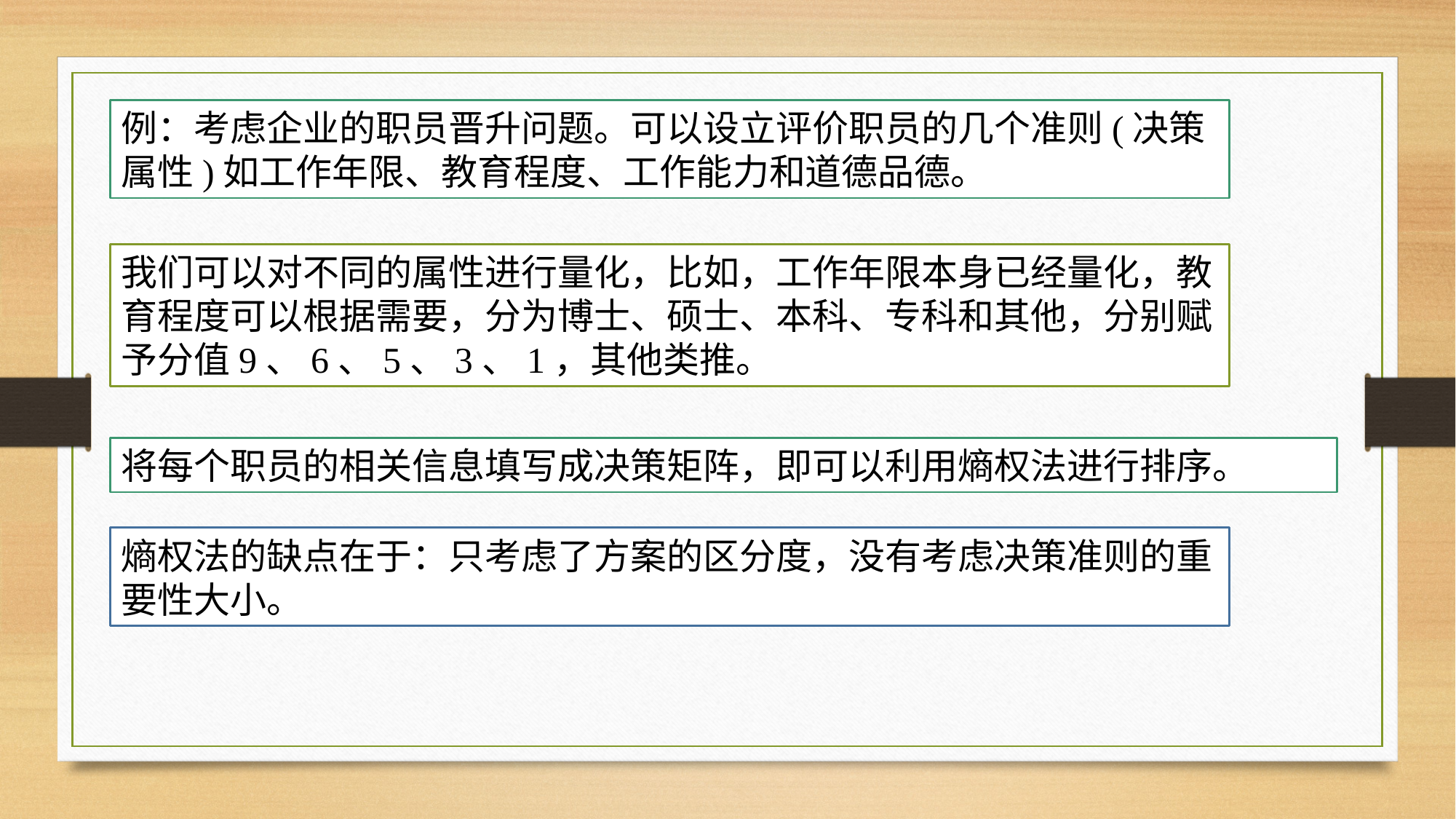

例：考虑企业的职员晋升问题。可以设立评价职员的几个准则(决策属性)如工作年限、教育程度、工作能力和道德品德。
我们可以对不同的属性进行量化，比如，工作年限本身已经量化，教育程度可以根据需要，分为博士、硕士、本科、专科和其他，分别赋予分值9、6、5、3、1，其他类推。
将每个职员的相关信息填写成决策矩阵，即可以利用熵权法进行排序。
熵权法的缺点在于：只考虑了方案的区分度，没有考虑决策准则的重要性大小。